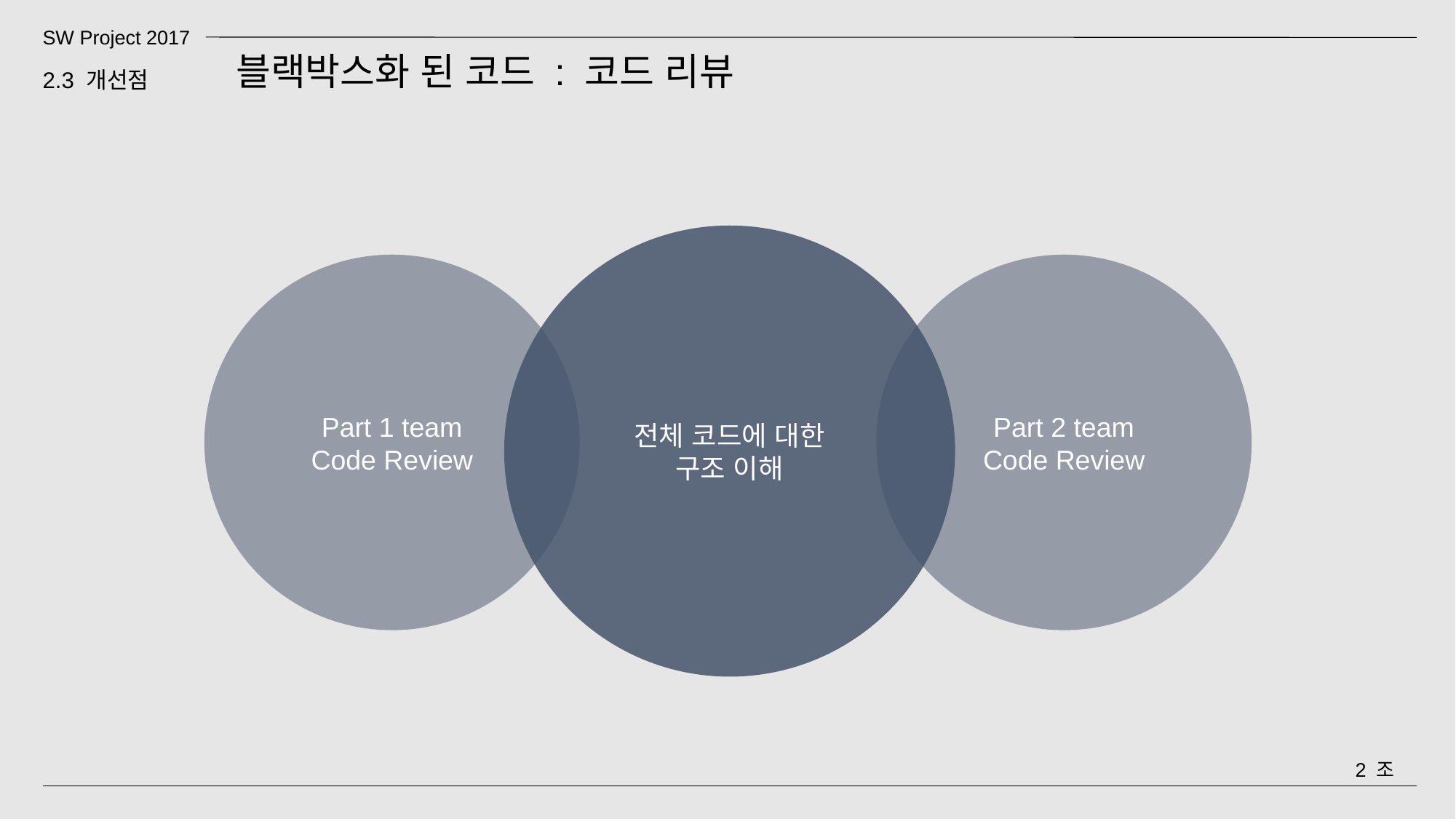

SW Project 2017
블랙박스화 된 코드 : 코드 리뷰
2.3 개선점
전체 코드에 대한
구조 이해
Part 1 team
Code Review
Part 2 team
Code Review
2 조